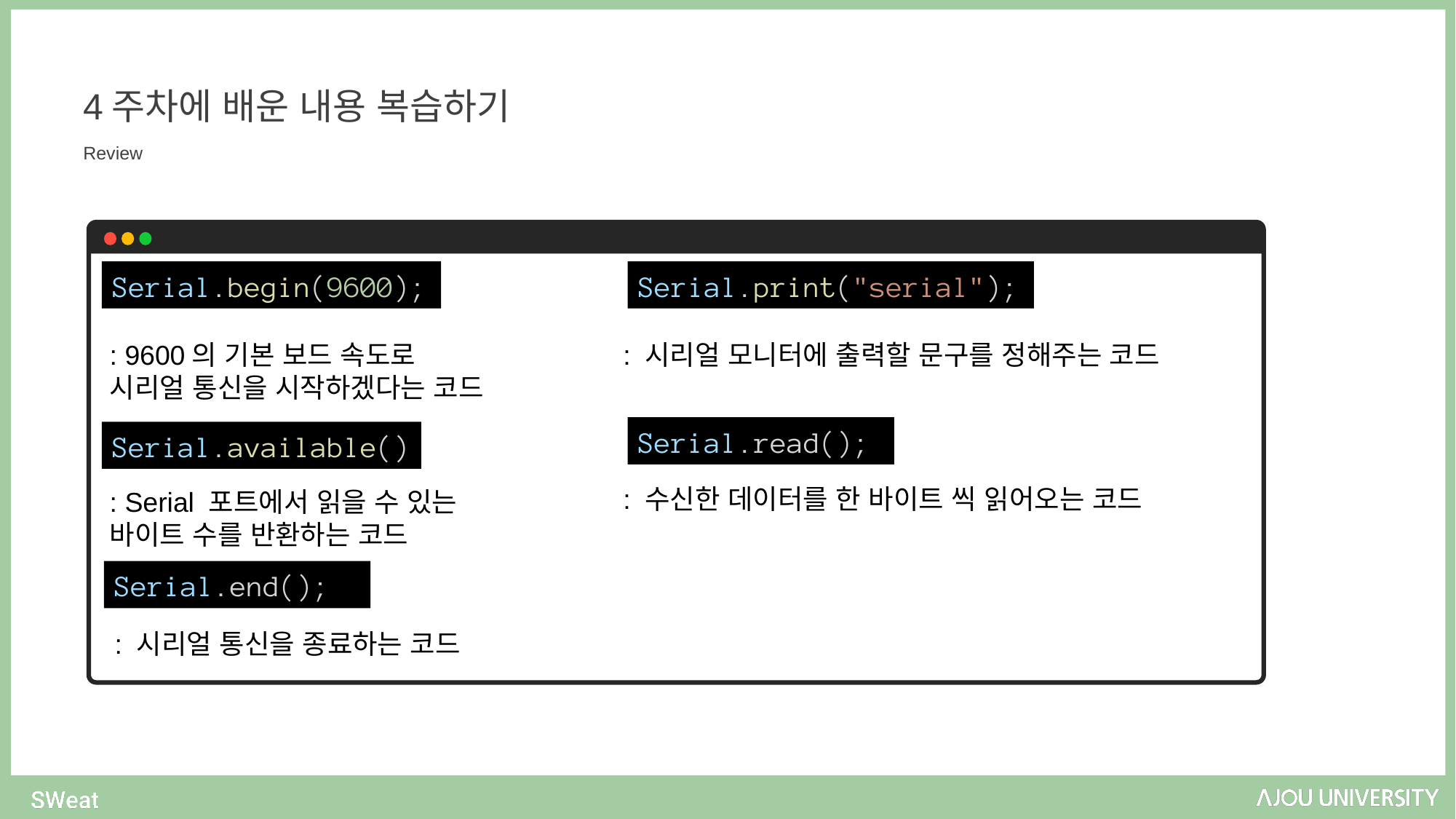

4주차에 배운 내용 복습하기
Review

Serial.begin(9600);
Serial.print("serial");
: 9600의 기본 보드 속도로
시리얼 통신을 시작하겠다는 코드
: 시리얼 모니터에 출력할 문구를 정해주는 코드
Serial.read();
Serial.available()
: 수신한 데이터를 한 바이트 씩 읽어오는 코드
: Serial 포트에서 읽을 수 있는
바이트 수를 반환하는 코드
Serial.end();
: 시리얼 통신을 종료하는 코드